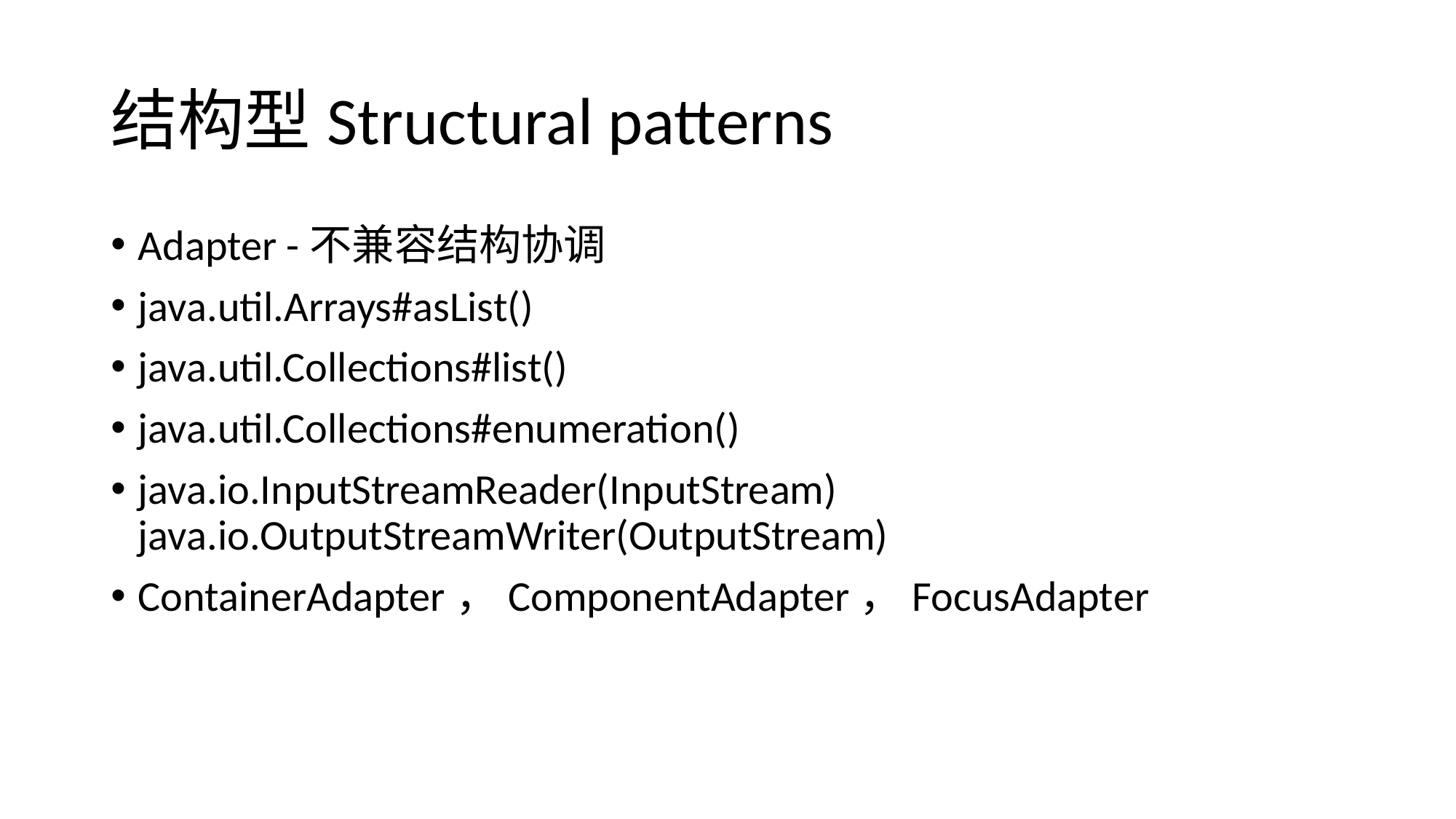

# 结构型Structural patterns
Adapter -不兼容结构协调
java.util.Arrays#asList()
java.util.Collections#list()
java.util.Collections#enumeration()
java.io.InputStreamReader(InputStream) java.io.OutputStreamWriter(OutputStream)
ContainerAdapter，ComponentAdapter，FocusAdapter